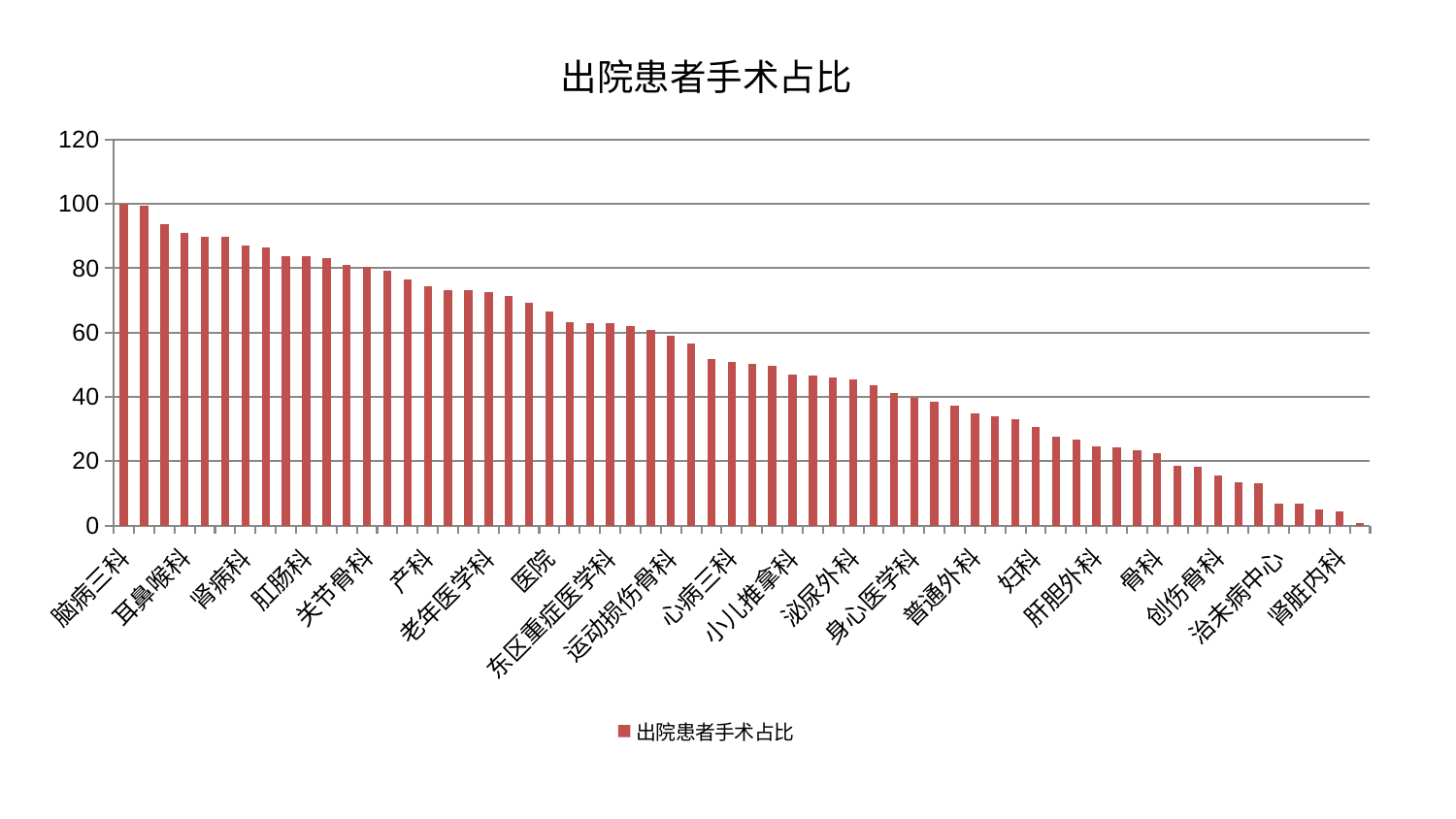

### Chart: 出院患者手术占比

| Category | 出院患者手术占比 |
|---|---|
| 脑病三科 | 100.0 |
| 男科 | 99.4848039448815 |
| 呼吸内科 | 93.80928126053135 |
| 耳鼻喉科 | 90.91758018273484 |
| 乳腺甲状腺外科 | 89.7265952963463 |
| 西区重症医学科 | 89.64240762374526 |
| 肾病科 | 87.16740333124086 |
| 周围血管科 | 86.52168800041511 |
| 妇科妇二科合并 | 83.79759433771753 |
| 肛肠科 | 83.7629843605887 |
| 心血管内科 | 83.01417014628699 |
| 东区肾病科 | 80.98510655788675 |
| 关节骨科 | 80.33950251705647 |
| 神经内科 | 79.36982766919957 |
| 康复科 | 76.60214169560975 |
| 产科 | 74.28172861853378 |
| 血液科 | 73.24391494014071 |
| 眼科 | 73.23706767423042 |
| 老年医学科 | 72.66255415691158 |
| 心病二科 | 71.44828474524223 |
| 重症医学科 | 69.1457532914932 |
| 医院 | 66.53852494433741 |
| 综合内科 | 63.27904452939733 |
| 微创骨科 | 63.037416266900244 |
| 东区重症医学科 | 62.84090050042305 |
| 皮肤科 | 62.037465482818156 |
| 心病四科 | 60.770396999562834 |
| 运动损伤骨科 | 58.935637222462745 |
| 针灸科 | 56.54852982697914 |
| 脑病一科 | 51.68970382213826 |
| 心病三科 | 50.813510770685255 |
| 中医外治中心 | 50.36436099624846 |
| 胸外科 | 49.75151656921735 |
| 小儿推拿科 | 46.90210218355021 |
| 显微骨科 | 46.68798767822503 |
| 肿瘤内科 | 46.071322185791445 |
| 泌尿外科 | 45.50856743442965 |
| 脾胃病科 | 43.48230186159044 |
| 中医经典科 | 41.07715699202721 |
| 身心医学科 | 39.74875458096796 |
| 内分泌科 | 38.571517545575134 |
| 脾胃科消化科合并 | 37.23116763055268 |
| 普通外科 | 34.876930863300814 |
| 脑病二科 | 33.924941703776256 |
| 小儿骨科 | 33.01890298323292 |
| 妇科 | 30.664935673236485 |
| 消化内科 | 27.618677956773016 |
| 脊柱骨科 | 26.820287113919584 |
| 肝胆外科 | 24.565044825829478 |
| 心病一科 | 24.254794111902047 |
| 神经外科 | 23.402449384900592 |
| 骨科 | 22.58746313830673 |
| 风湿病科 | 18.628544241994458 |
| 推拿科 | 18.216823123787687 |
| 创伤骨科 | 15.571489776833305 |
| 儿科 | 13.55075115375329 |
| 妇二科 | 13.127849161856354 |
| 治未病中心 | 6.678402668604082 |
| 美容皮肤科 | 6.650294818510761 |
| 肝病科 | 4.935321404820845 |
| 肾脏内科 | 4.383649366920109 |
| 口腔科 | 0.7436756859317649 |
166